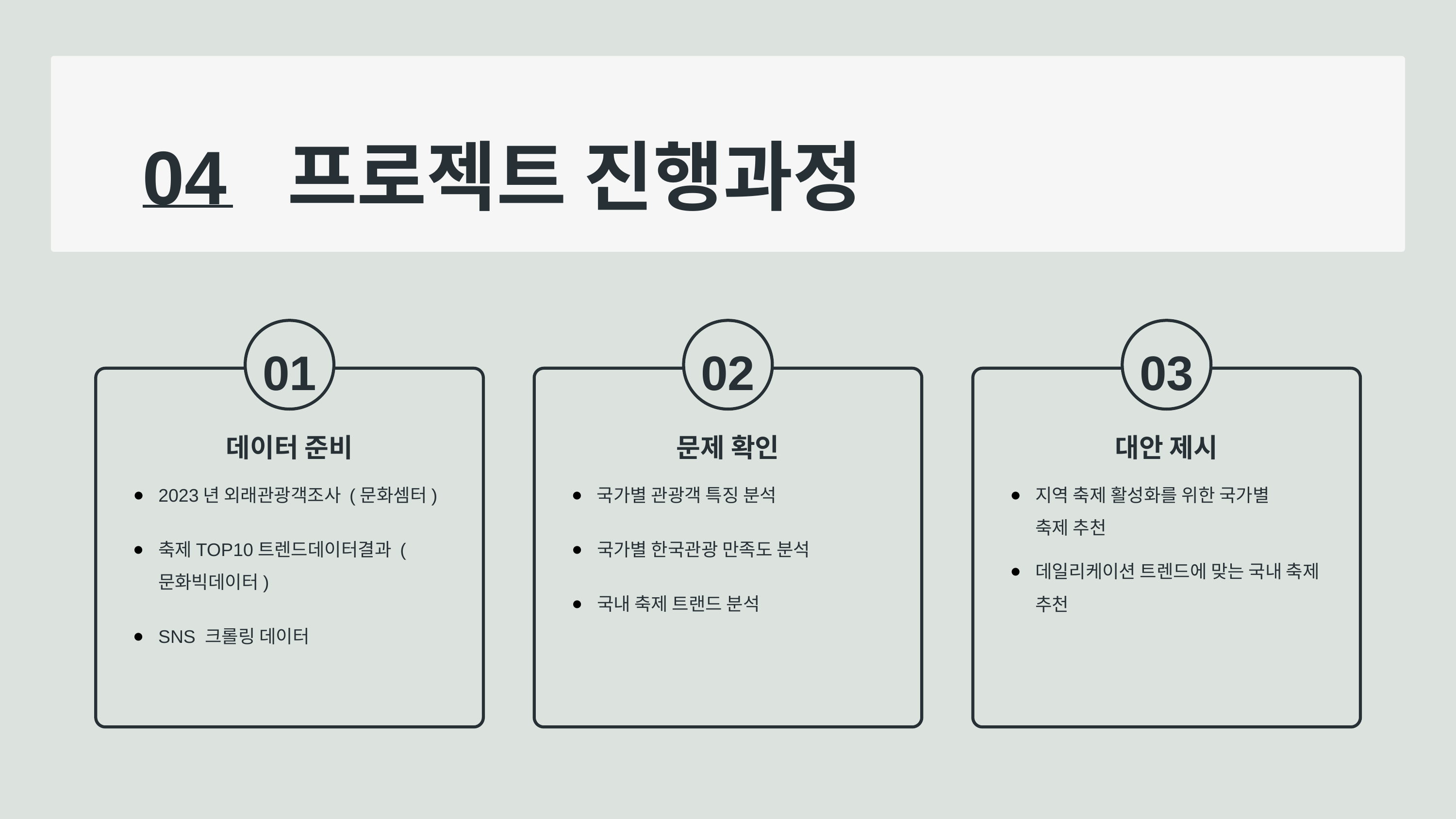

04  프로젝트 진행과정

01
02
03

데이터 준비
문제 확인
대안 제시
2023년 외래관광객조사 (문화셈터)
국가별 관광객 특징 분석
지역 축제 활성화를 위한 국가별
축제 추천
축제TOP10트렌드데이터결과 (문화빅데이터)
국가별 한국관광 만족도 분석
데일리케이션 트렌드에 맞는 국내 축제 추천
국내 축제 트랜드 분석
SNS 크롤링 데이터